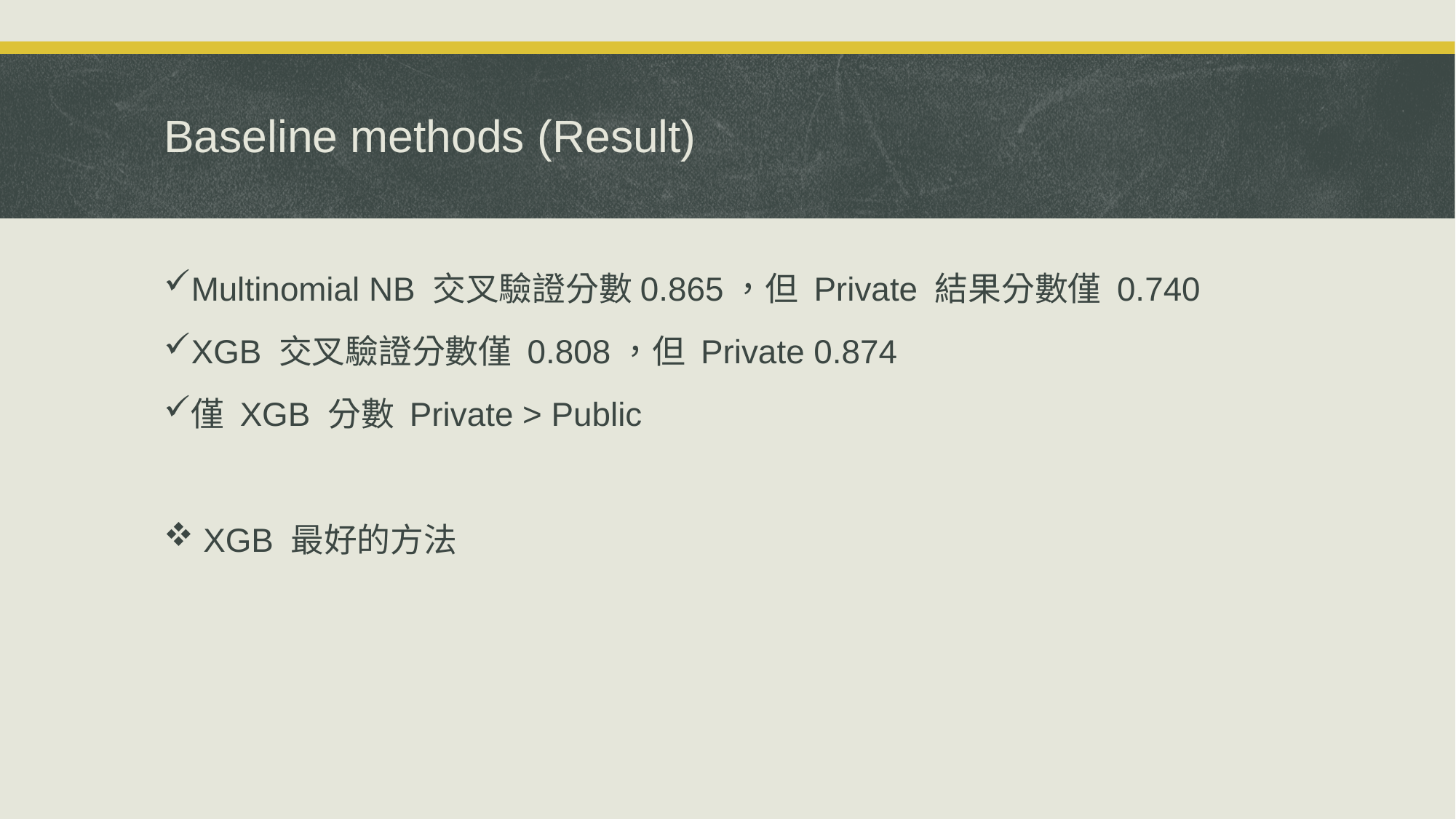

# Baseline methods (Result)
Multinomial NB 交叉驗證分數0.865，但 Private 結果分數僅 0.740
XGB 交叉驗證分數僅 0.808，但 Private 0.874
僅 XGB 分數 Private > Public

 XGB 最好的方法